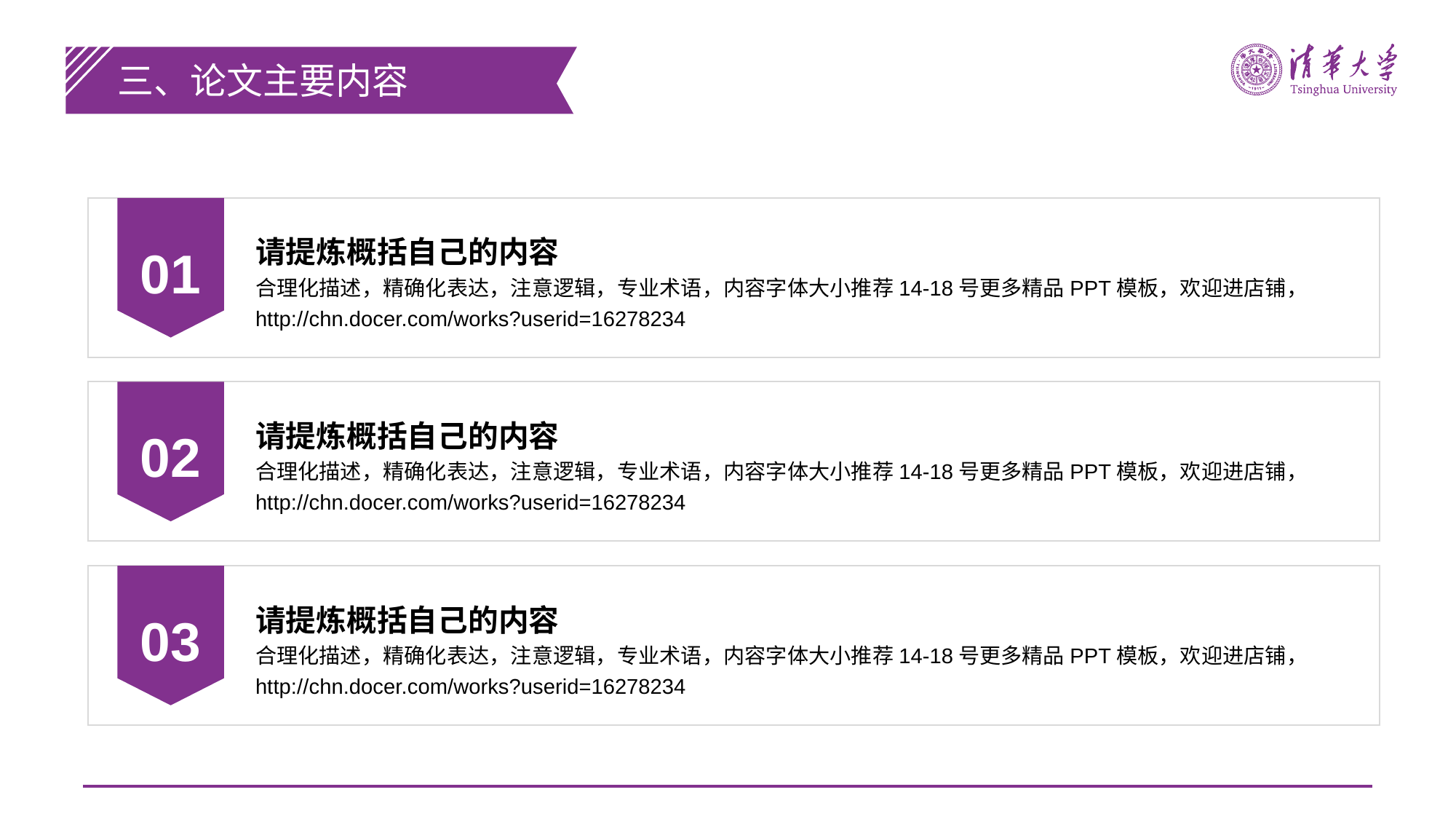

三、论文主要内容

01
请提炼概括自己的内容
合理化描述，精确化表达，注意逻辑，专业术语，内容字体大小推荐14-18号更多精品PPT模板，欢迎进店铺，http://chn.docer.com/works?userid=16278234

02
请提炼概括自己的内容
合理化描述，精确化表达，注意逻辑，专业术语，内容字体大小推荐14-18号更多精品PPT模板，欢迎进店铺，http://chn.docer.com/works?userid=16278234

03
请提炼概括自己的内容
合理化描述，精确化表达，注意逻辑，专业术语，内容字体大小推荐14-18号更多精品PPT模板，欢迎进店铺，http://chn.docer.com/works?userid=16278234